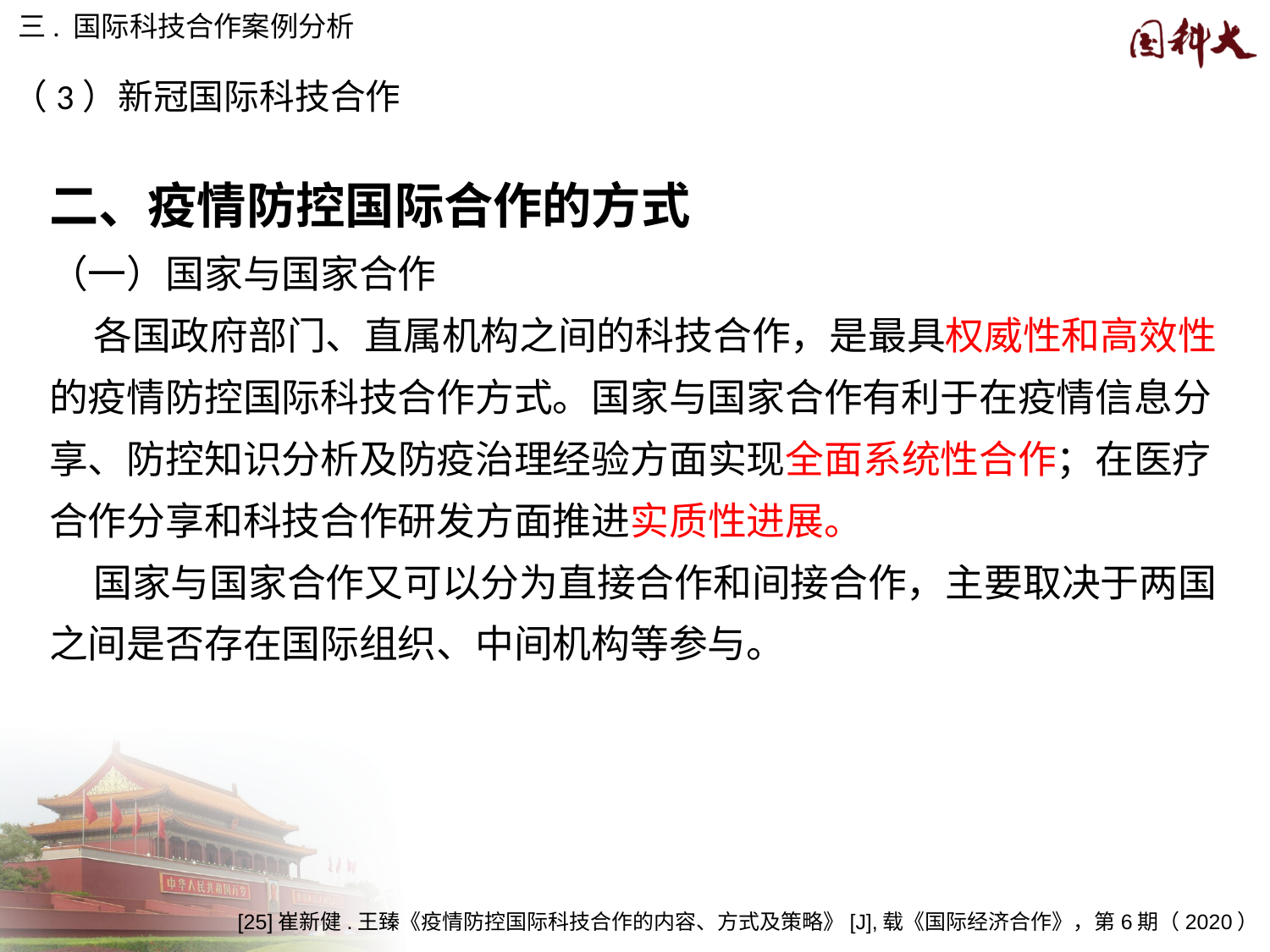

三. 国际科技合作案例分析
（3）新冠国际科技合作
二、疫情防控国际合作的方式
（一）国家与国家合作
    各国政府部门、直属机构之间的科技合作，是最具权威性和高效性的疫情防控国际科技合作方式。国家与国家合作有利于在疫情信息分享、防控知识分析及防疫治理经验方面实现全面系统性合作；在医疗合作分享和科技合作研发方面推进实质性进展。
    国家与国家合作又可以分为直接合作和间接合作，主要取决于两国之间是否存在国际组织、中间机构等参与。
[25]崔新健.王臻《疫情防控国际科技合作的内容、方式及策略》[J],载《国际经济合作》，第6期（2020）